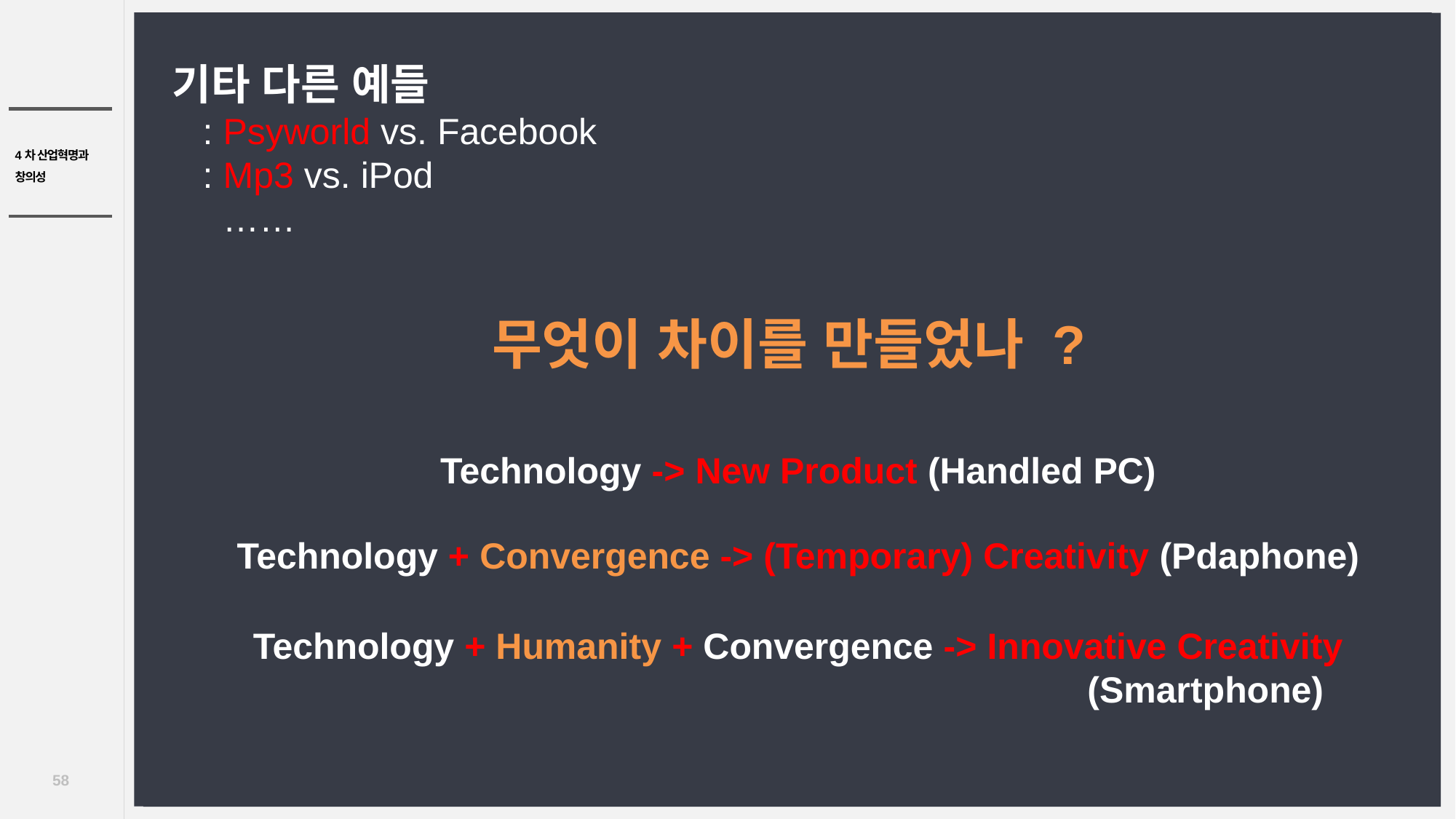

기타 다른 예들
   : Psyworld vs. Facebook
   : Mp3 vs. iPod
     ……
무엇이 차이를 만들었나 ?
Technology -> New Product (Handled PC)
Technology + Convergence -> (Temporary) Creativity (Pdaphone)
Technology + Humanity + Convergence -> Innovative Creativity
                                                                                (Smartphone)
58